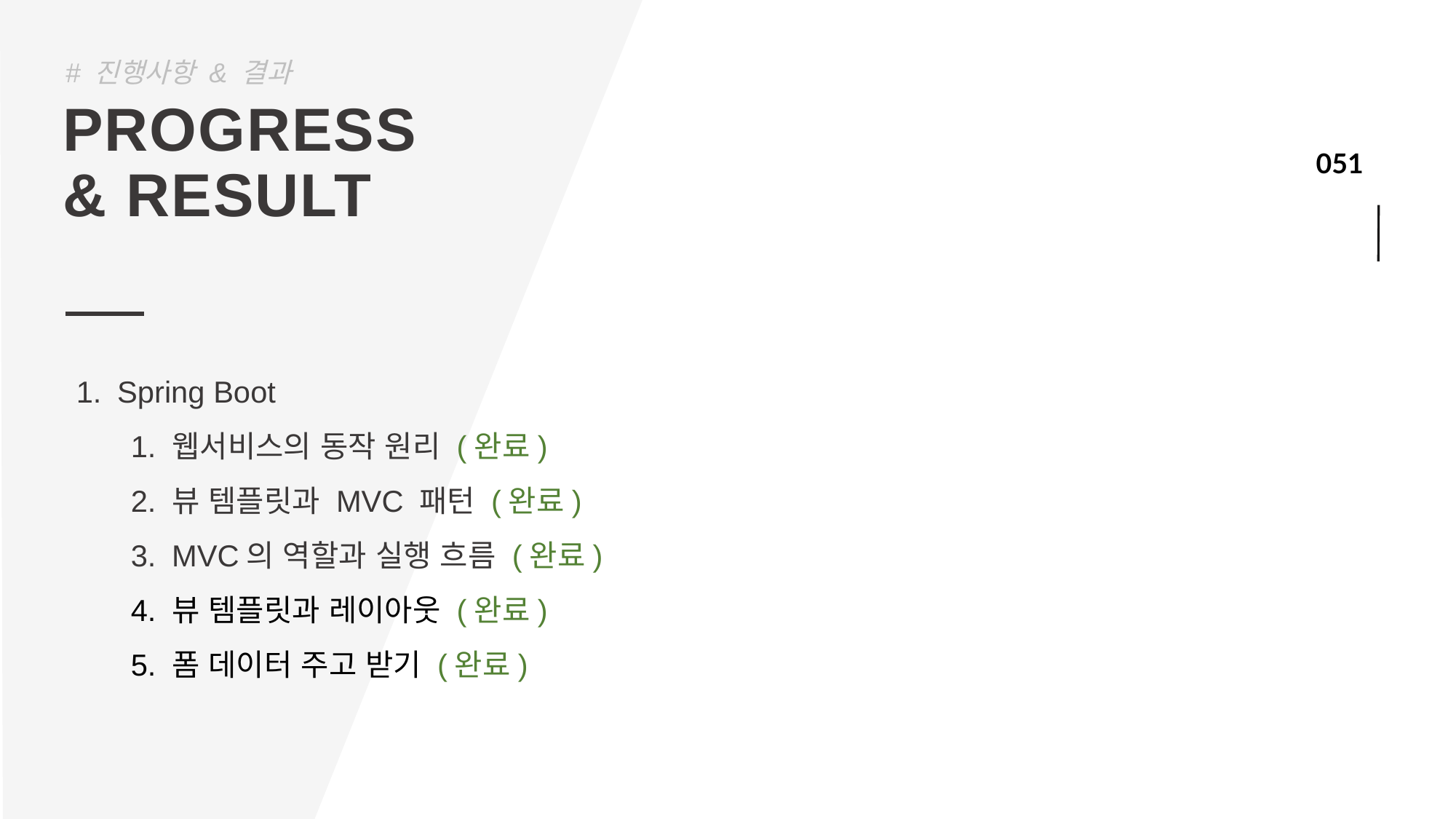

# 진행사항 & 결과
PROGRESS
& RESULT
Spring Boot
웹서비스의 동작 원리 (완료)
뷰 템플릿과 MVC 패턴 (완료)
MVC의 역할과 실행 흐름 (완료)
뷰 템플릿과 레이아웃 (완료)
폼 데이터 주고 받기 (완료)